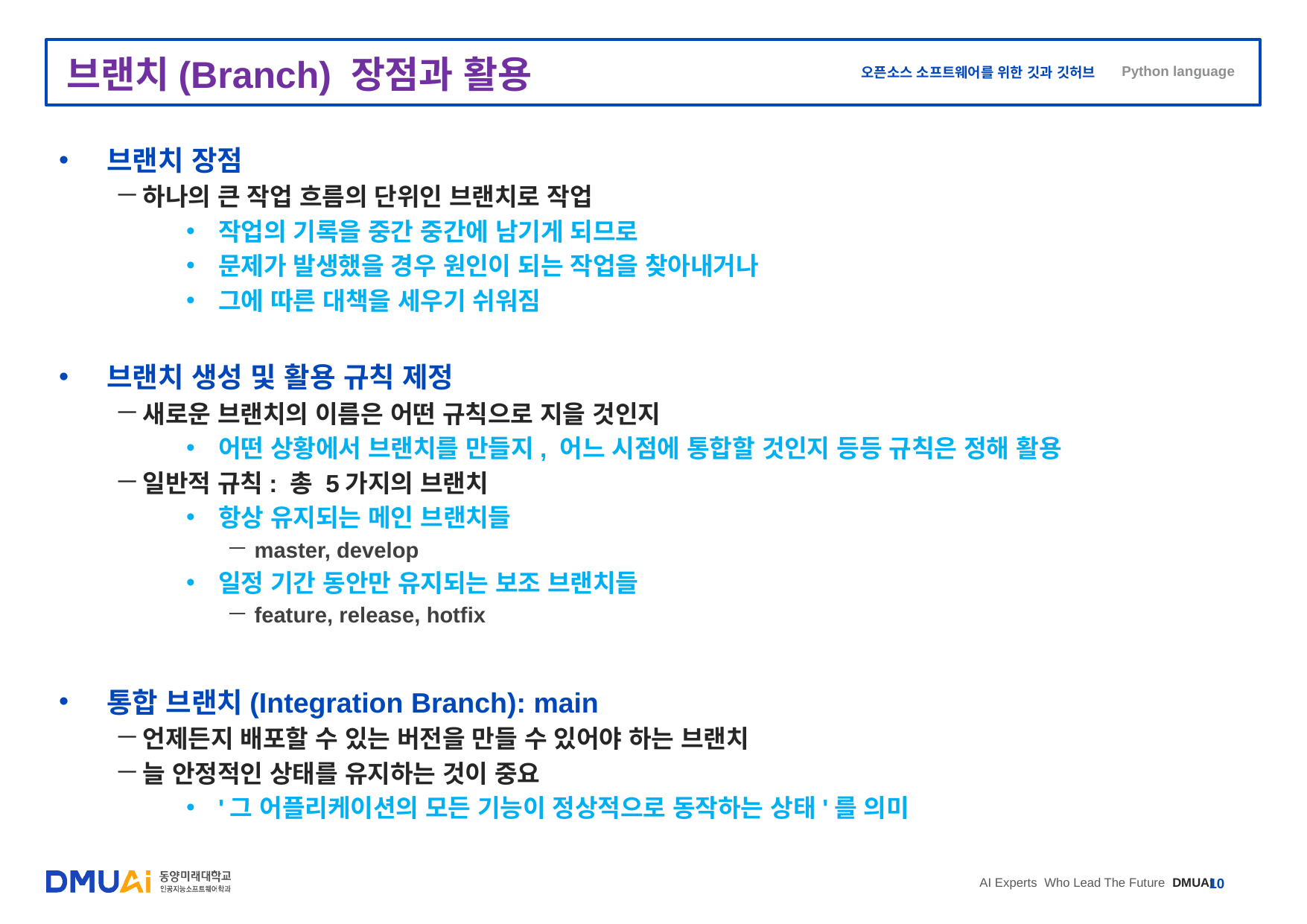

# 브랜치(Branch) 장점과 활용
브랜치 장점
하나의 큰 작업 흐름의 단위인 브랜치로 작업
작업의 기록을 중간 중간에 남기게 되므로
문제가 발생했을 경우 원인이 되는 작업을 찾아내거나
그에 따른 대책을 세우기 쉬워짐

브랜치 생성 및 활용 규칙 제정
새로운 브랜치의 이름은 어떤 규칙으로 지을 것인지
어떤 상황에서 브랜치를 만들지, 어느 시점에 통합할 것인지 등등 규칙은 정해 활용
일반적 규칙: 총 5가지의 브랜치
항상 유지되는 메인 브랜치들
master, develop
일정 기간 동안만 유지되는 보조 브랜치들
feature, release, hotfix

통합 브랜치(Integration Branch): main
언제든지 배포할 수 있는 버전을 만들 수 있어야 하는 브랜치
늘 안정적인 상태를 유지하는 것이 중요
'그 어플리케이션의 모든 기능이 정상적으로 동작하는 상태'를 의미